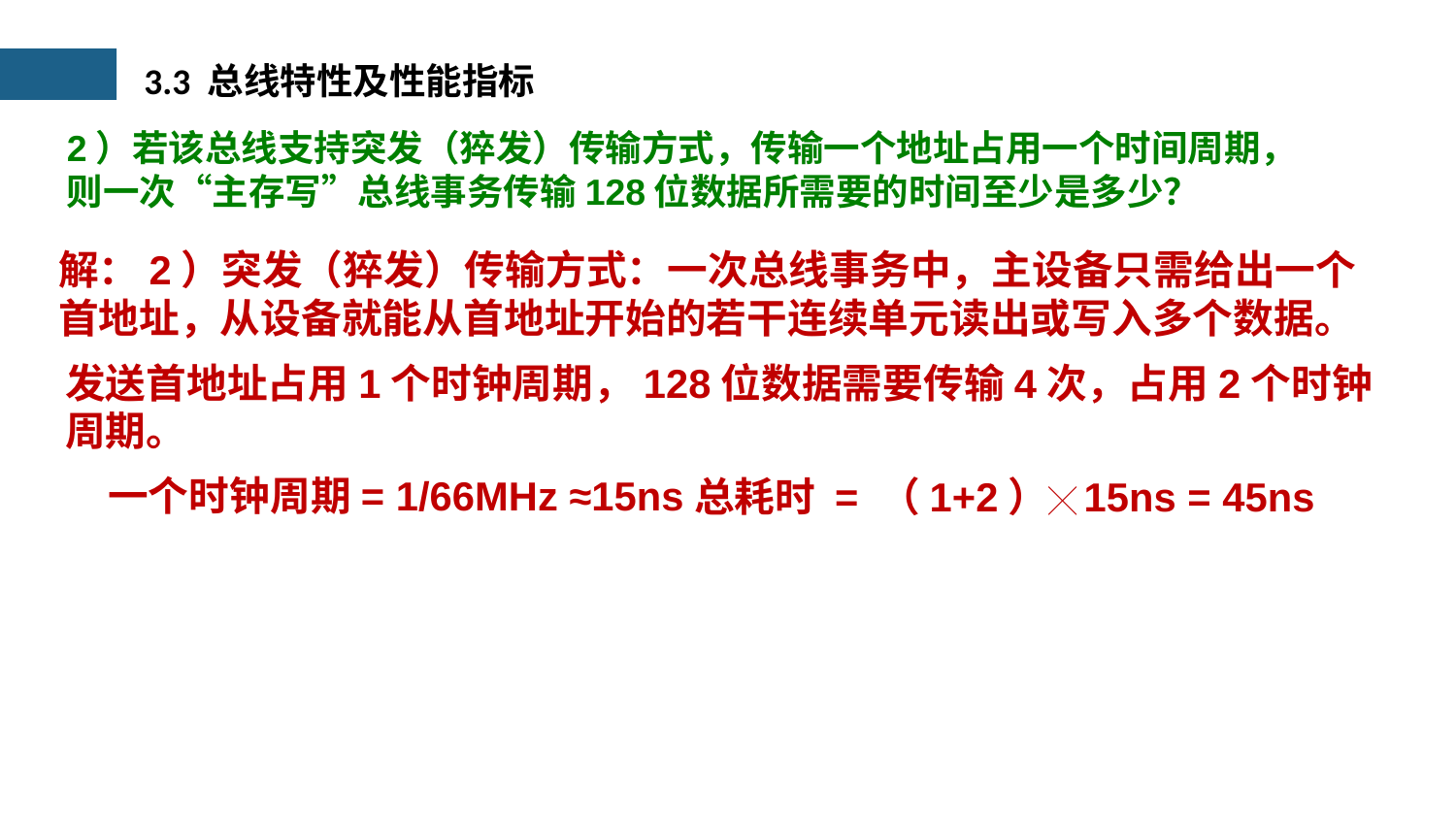

3.3 总线特性及性能指标
2）若该总线支持突发（猝发）传输方式，传输一个地址占用一个时间周期，
则一次“主存写”总线事务传输128位数据所需要的时间至少是多少？
解：2）突发（猝发）传输方式：一次总线事务中，主设备只需给出一个
首地址，从设备就能从首地址开始的若干连续单元读出或写入多个数据。
发送首地址占用1个时钟周期，128位数据需要传输4次，占用2个时钟
周期。
一个时钟周期= 1/66MHz ≈15ns
总耗时 = （1+2）╳15ns = 45ns